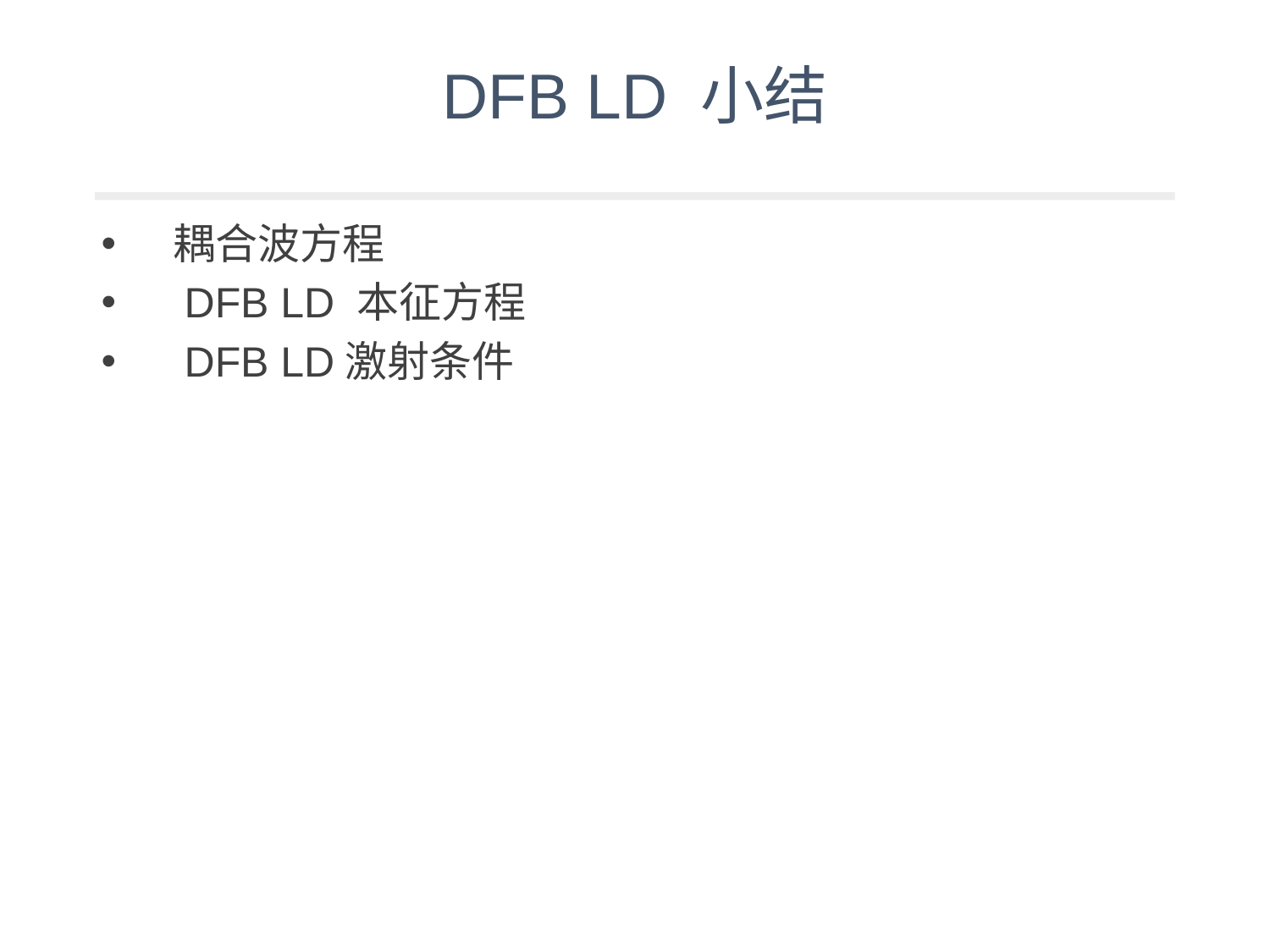

# DFB LD 小结
    耦合波方程
     DFB LD 本征方程
     DFB LD激射条件